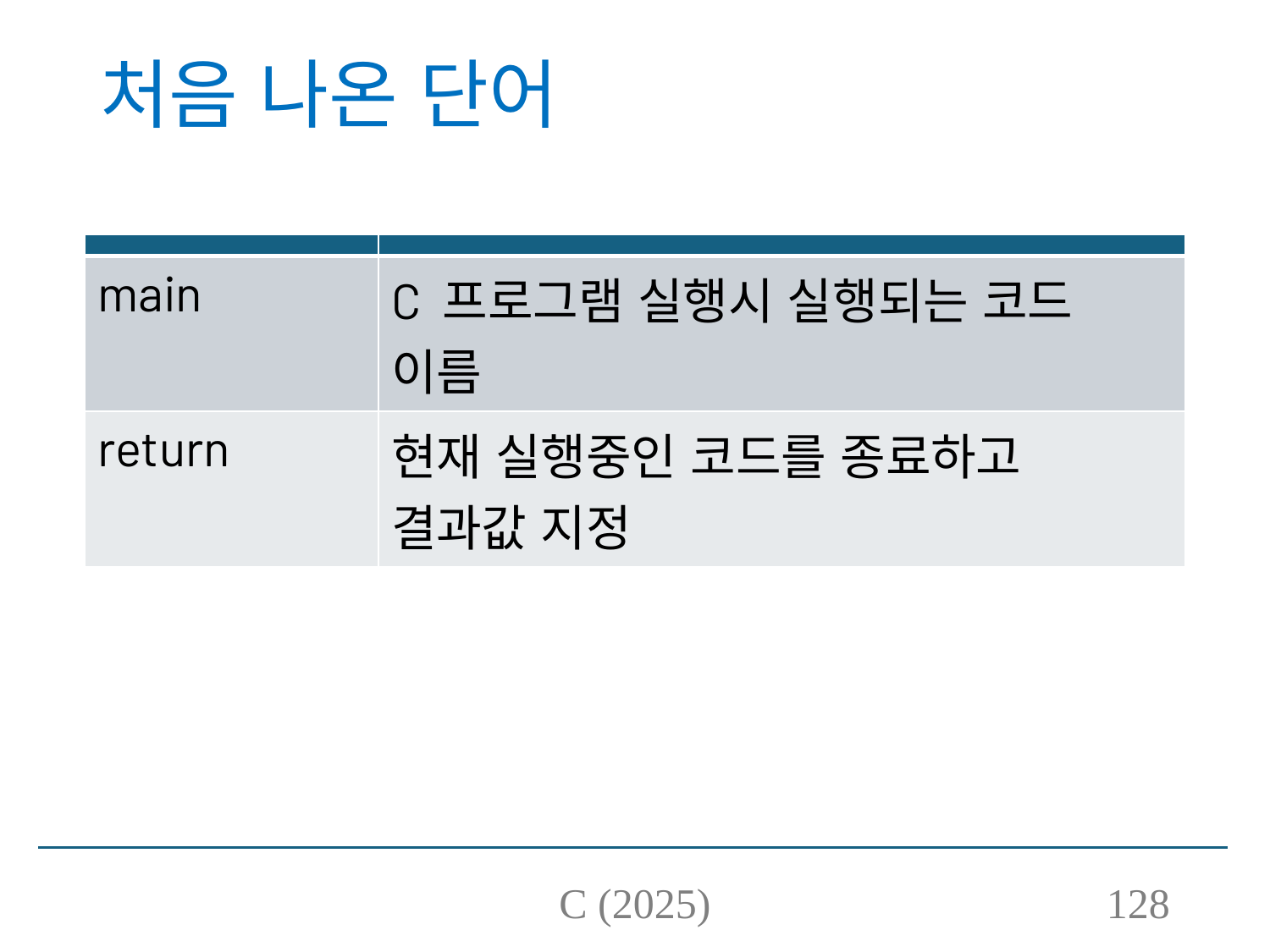

# 처음 나온 단어
|  |  |
| --- | --- |
| main | C 프로그램 실행시 실행되는 코드 이름 |
| return | 현재 실행중인 코드를 종료하고 결과값 지정 |
C (2025)
128